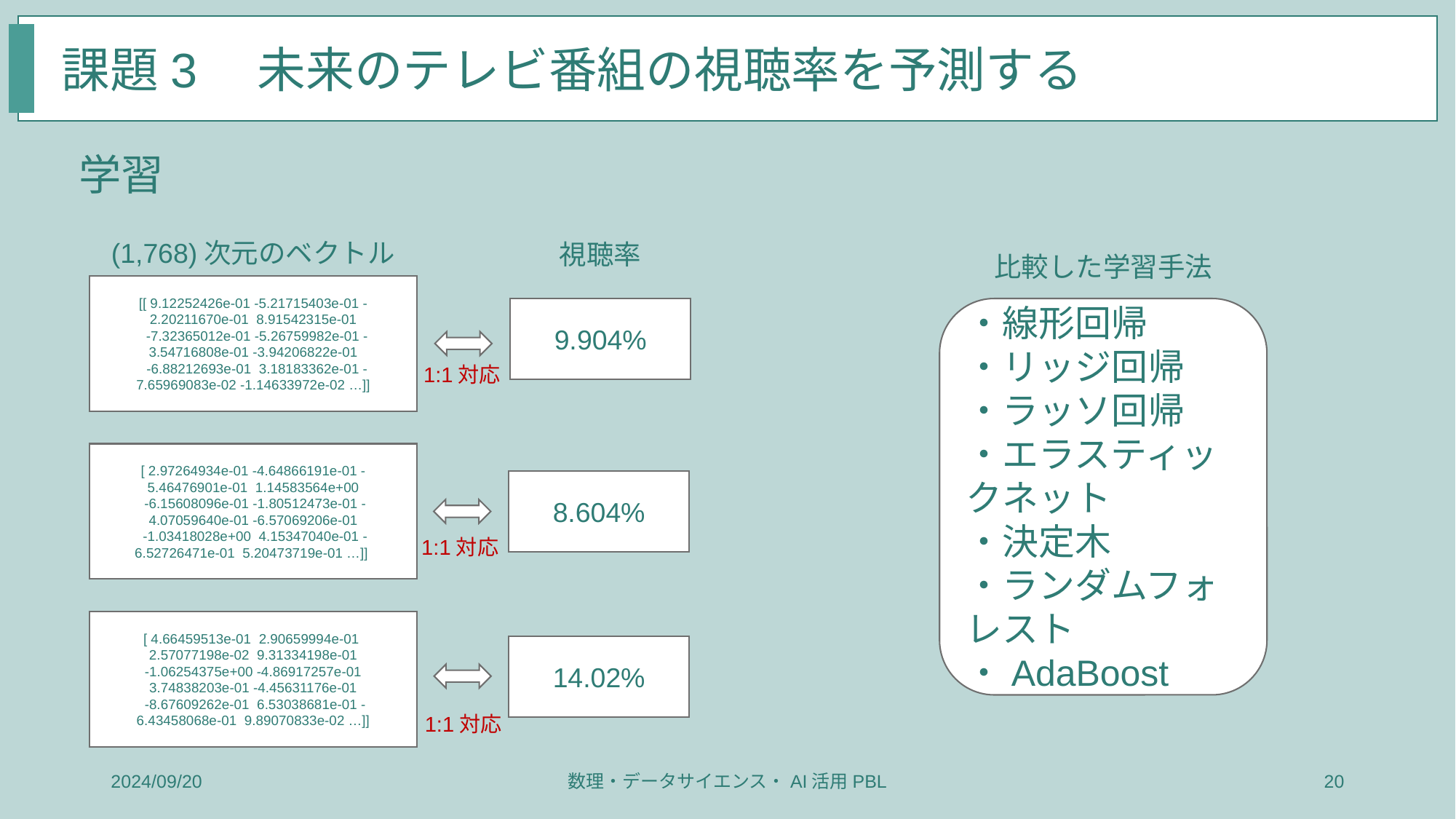

課題3　未来のテレビ番組の視聴率を予測する
学習
(1,768)次元のベクトル
視聴率
比較した学習手法
[[ 9.12252426e-01 -5.21715403e-01 -2.20211670e-01  8.91542315e-01
  -7.32365012e-01 -5.26759982e-01 -3.54716808e-01 -3.94206822e-01
  -6.88212693e-01  3.18183362e-01 -7.65969083e-02 -1.14633972e-02 …]]
9.904%
・線形回帰
・リッジ回帰
・ラッソ回帰
・エラスティックネット
・決定木
・ランダムフォレスト
・AdaBoost

1:1対応
[ 2.97264934e-01 -4.64866191e-01 -5.46476901e-01  1.14583564e+00
 -6.15608096e-01 -1.80512473e-01 -4.07059640e-01 -6.57069206e-01
 -1.03418028e+00  4.15347040e-01 -6.52726471e-01  5.20473719e-01 …]]
8.604%

1:1対応
[ 4.66459513e-01  2.90659994e-01  2.57077198e-02  9.31334198e-01
 -1.06254375e+00 -4.86917257e-01  3.74838203e-01 -4.45631176e-01
 -8.67609262e-01  6.53038681e-01 -6.43458068e-01  9.89070833e-02 …]]
14.02%

1:1対応
2024/09/20
数理・データサイエンス・AI活用PBL
20